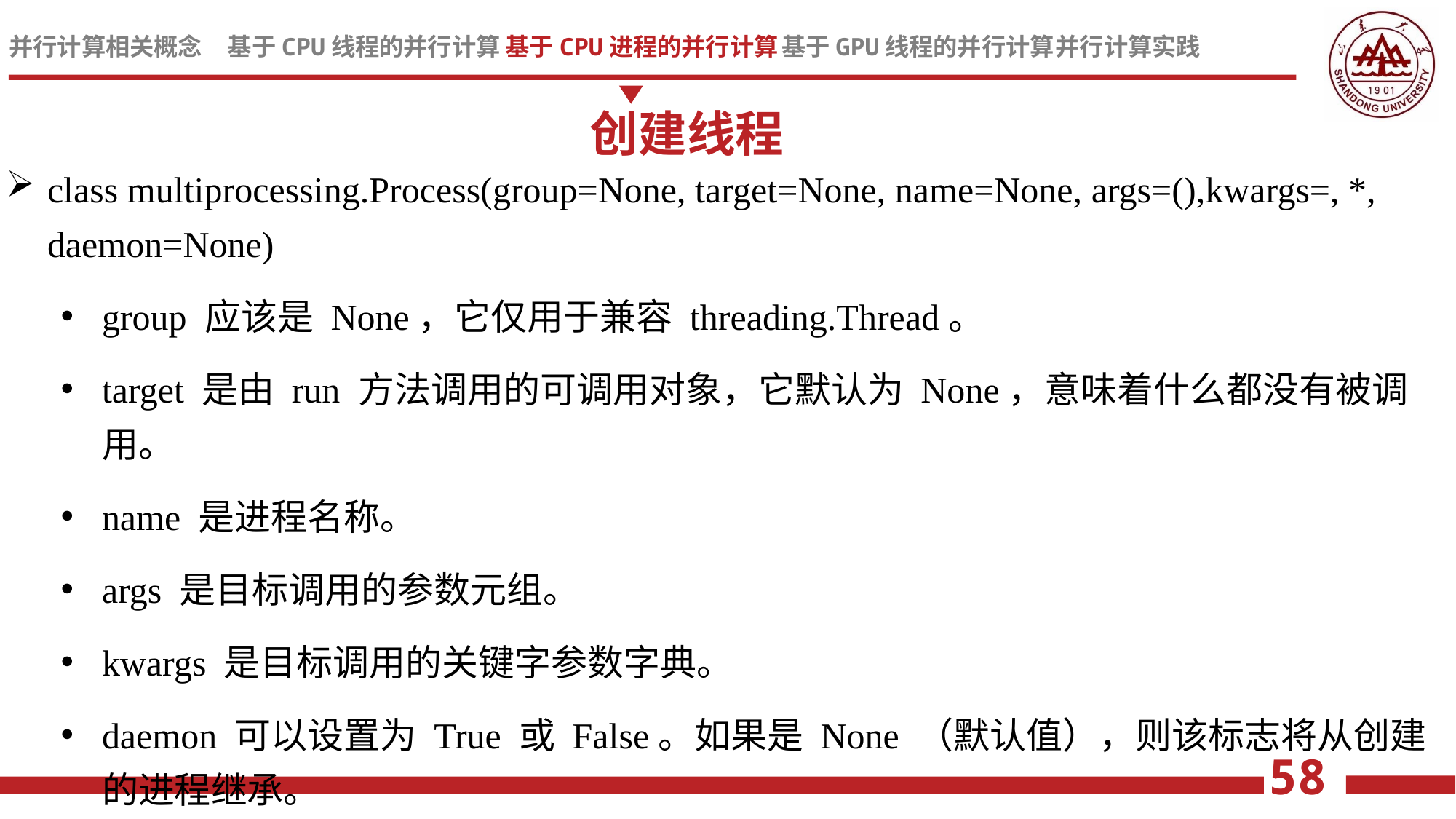

创建线程
class multiprocessing.Process(group=None, target=None, name=None, args=(),kwargs=, *, daemon=None)
group 应该是 None，它仅用于兼容 threading.Thread。
target 是由 run 方法调用的可调用对象，它默认为 None，意味着什么都没有被调用。
name 是进程名称。
args 是目标调用的参数元组。
kwargs 是目标调用的关键字参数字典。
daemon 可以设置为 True 或 False。如果是 None （默认值），则该标志将从创建的进程继承。